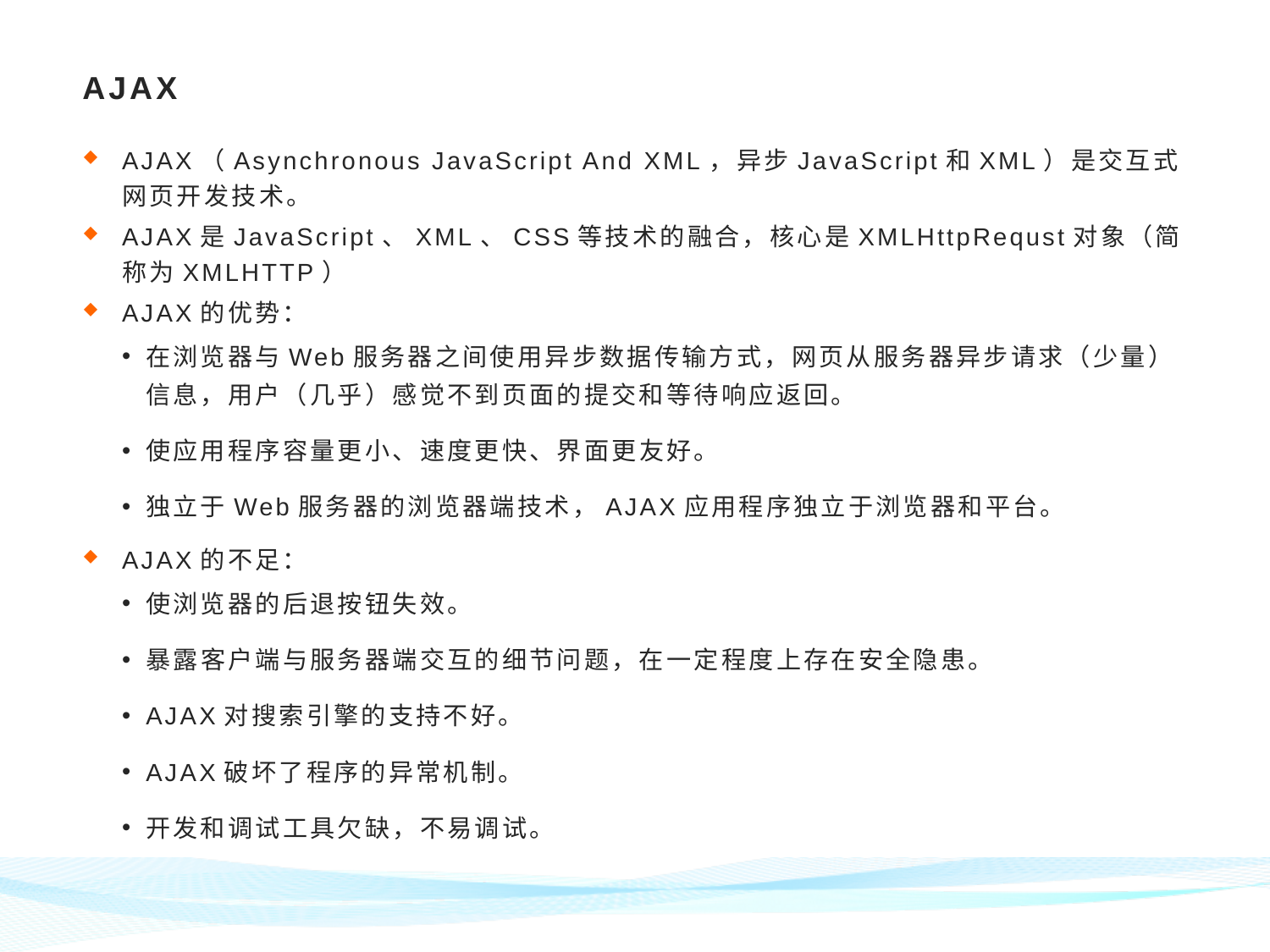

# AJAX
AJAX（Asynchronous JavaScript And XML，异步JavaScript和XML）是交互式网页开发技术。
AJAX是JavaScript、XML、CSS等技术的融合，核心是XMLHttpRequst对象（简称为XMLHTTP）
AJAX的优势：
在浏览器与Web服务器之间使用异步数据传输方式，网页从服务器异步请求（少量）信息，用户（几乎）感觉不到页面的提交和等待响应返回。
使应用程序容量更小、速度更快、界面更友好。
独立于Web服务器的浏览器端技术，AJAX应用程序独立于浏览器和平台。
AJAX的不足：
使浏览器的后退按钮失效。
暴露客户端与服务器端交互的细节问题，在一定程度上存在安全隐患。
AJAX对搜索引擎的支持不好。
AJAX破坏了程序的异常机制。
开发和调试工具欠缺，不易调试。
219